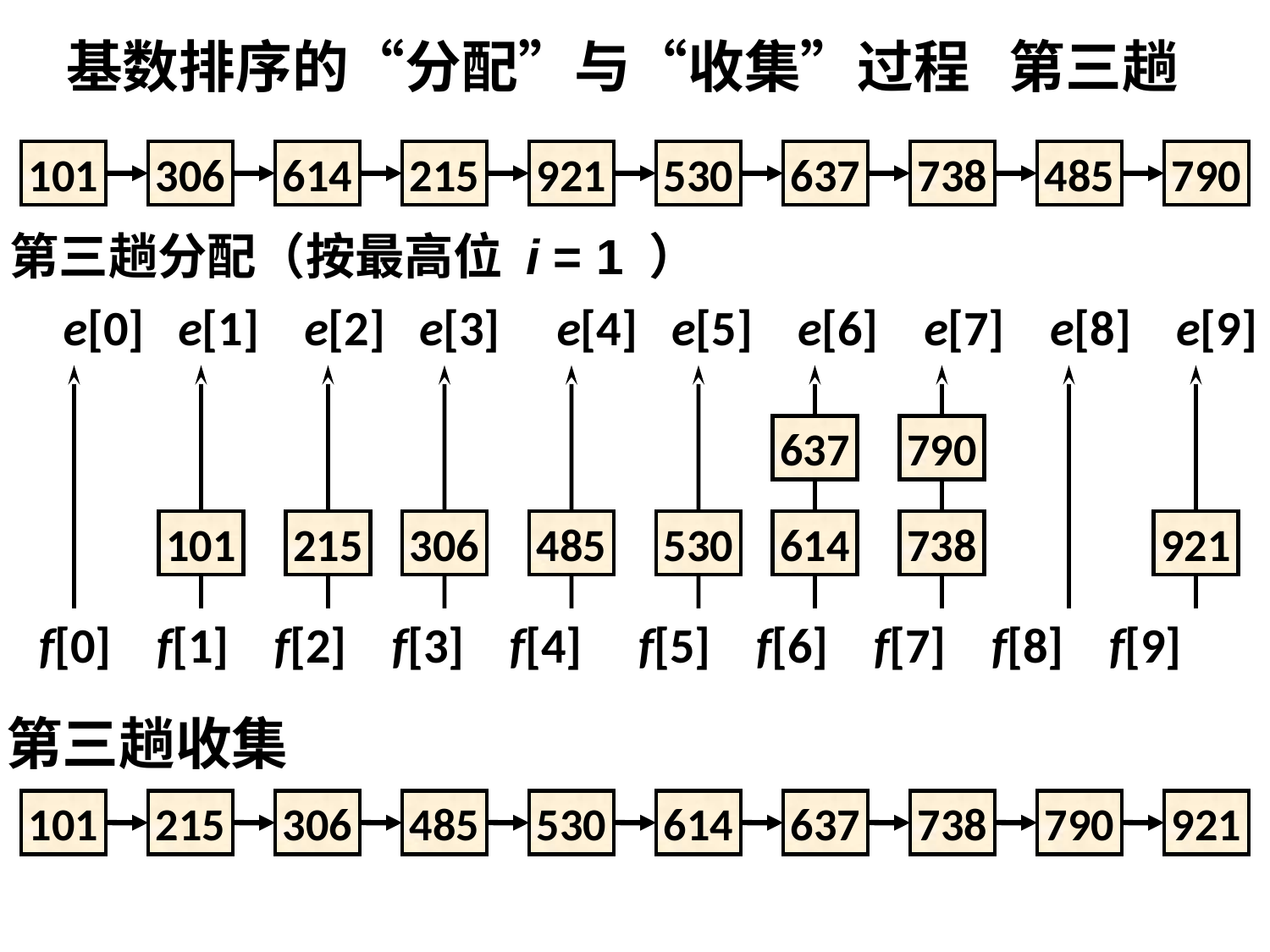

基数排序的“分配”与“收集”过程   第三趟
101
306
614
215
921
530
637
738
485
790

第三趟分配（按最高位 i = 1 ）
e[0]   e[1]    e[2]   e[3]     e[4]   e[5]    e[6]    e[7]    e[8]    e[9]

637
790
101
215
306
485
530
614
738
921
f[0]    f[1]    f[2]    f[3]    f[4]     f[5]    f[6]    f[7]    f[8]    f[9]
第三趟收集
101
215
306
485
530
614
637
738
790
921